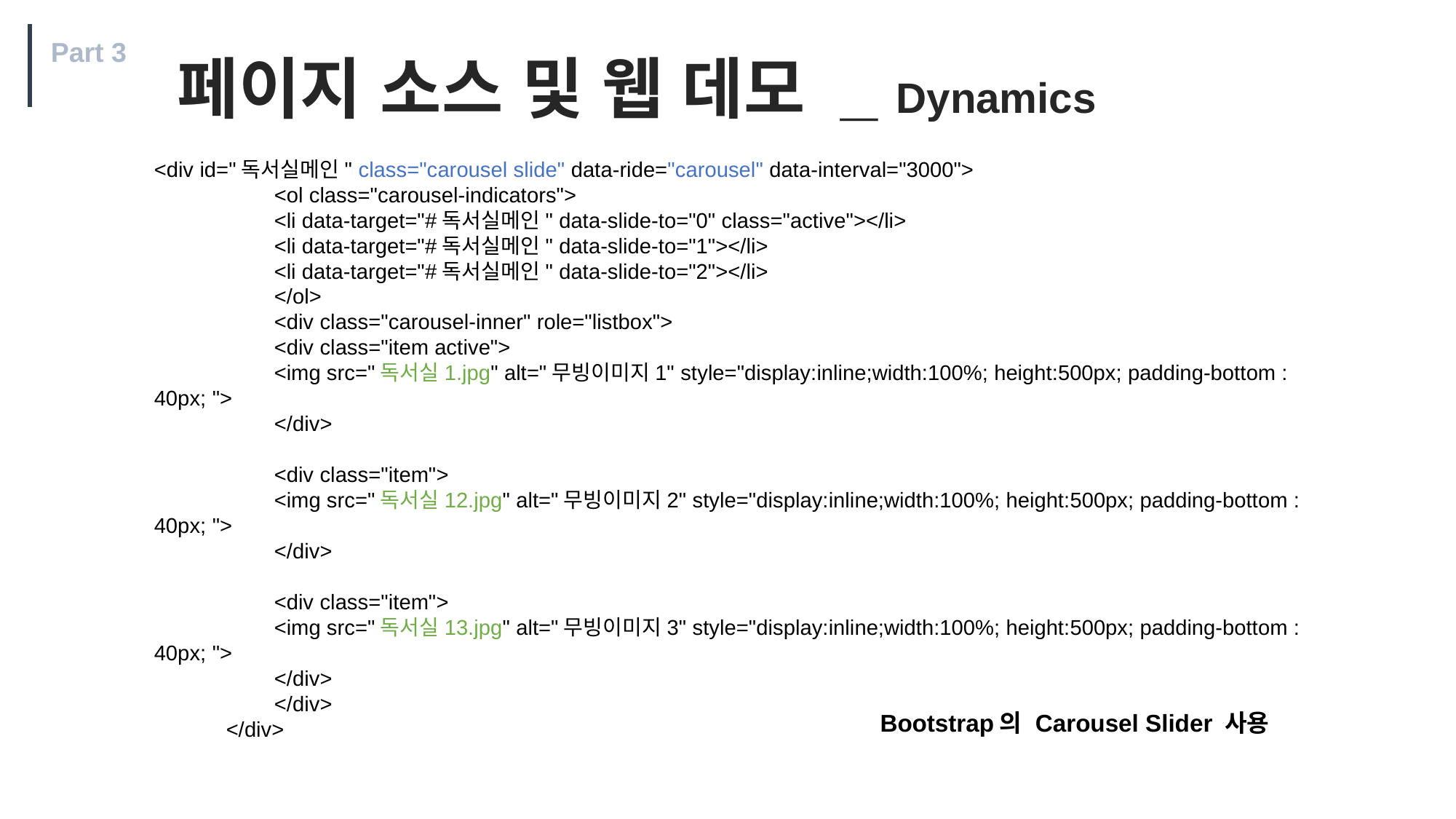

Part 3
페이지 소스 및 웹 데모 _ Dynamics
<div id="독서실메인" class="carousel slide" data-ride="carousel" data-interval="3000">
                    <ol class="carousel-indicators">
                    <li data-target="#독서실메인" data-slide-to="0" class="active"></li>
                    <li data-target="#독서실메인" data-slide-to="1"></li>
                    <li data-target="#독서실메인" data-slide-to="2"></li>
                    </ol>
                    <div class="carousel-inner" role="listbox">
                    <div class="item active">
                    <img src="독서실1.jpg" alt="무빙이미지1" style="display:inline;width:100%; height:500px; padding-bottom : 40px; ">
                    </div>

                    <div class="item">
                    <img src="독서실12.jpg" alt="무빙이미지2" style="display:inline;width:100%; height:500px; padding-bottom : 40px; ">
                    </div>

                    <div class="item">
                    <img src="독서실13.jpg" alt="무빙이미지3" style="display:inline;width:100%; height:500px; padding-bottom : 40px; ">
                    </div>
                    </div>
            </div>
| Bootstrap의 Carousel Slider 사용 |
| --- |